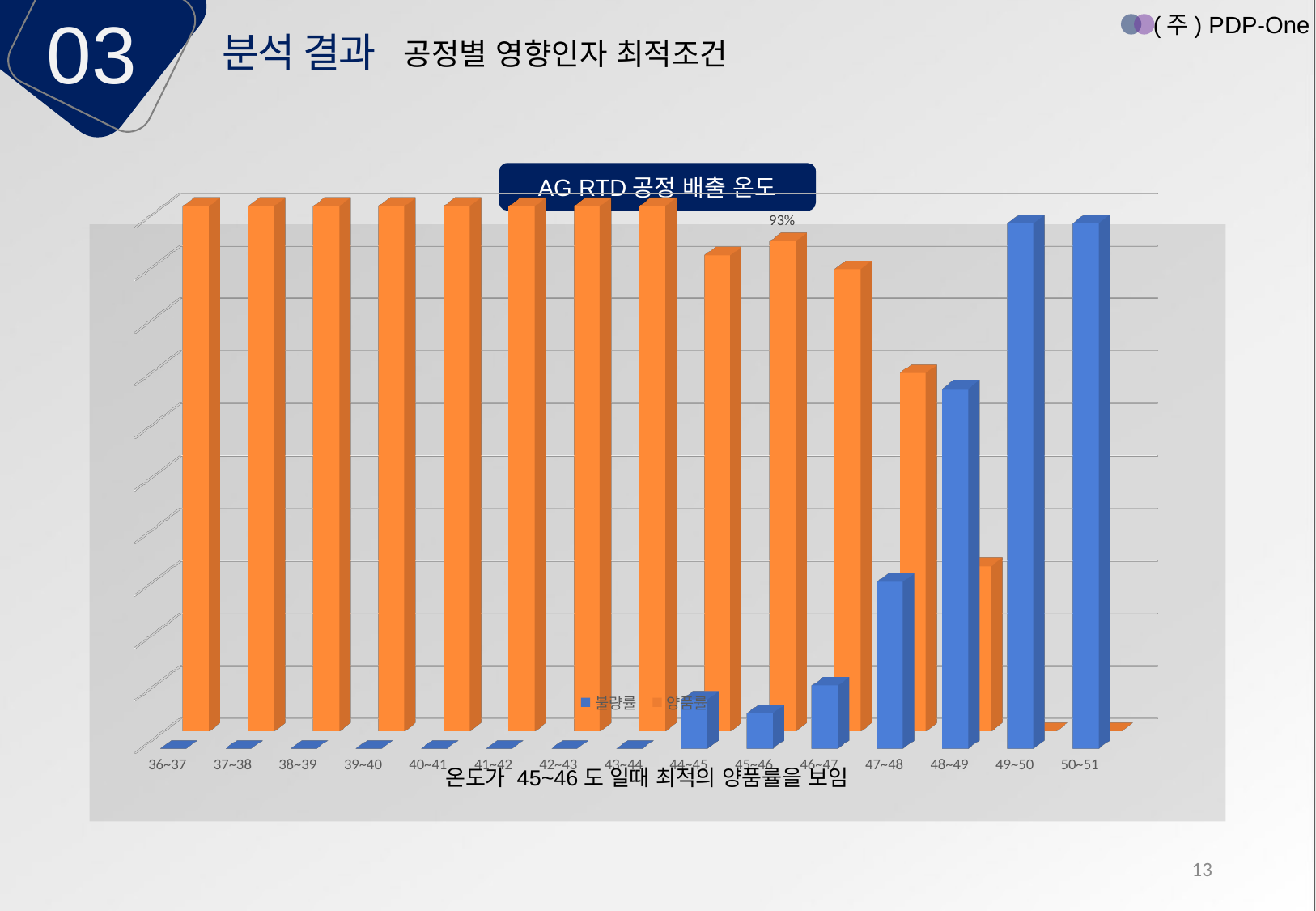

03
(주) PDP-One

분석 결과
공정별 영향인자 최적조건

AG RTD공정 배출 온도

[unsupported chart]

온도가 45~46도 일때 최적의 양품률을 보임

13